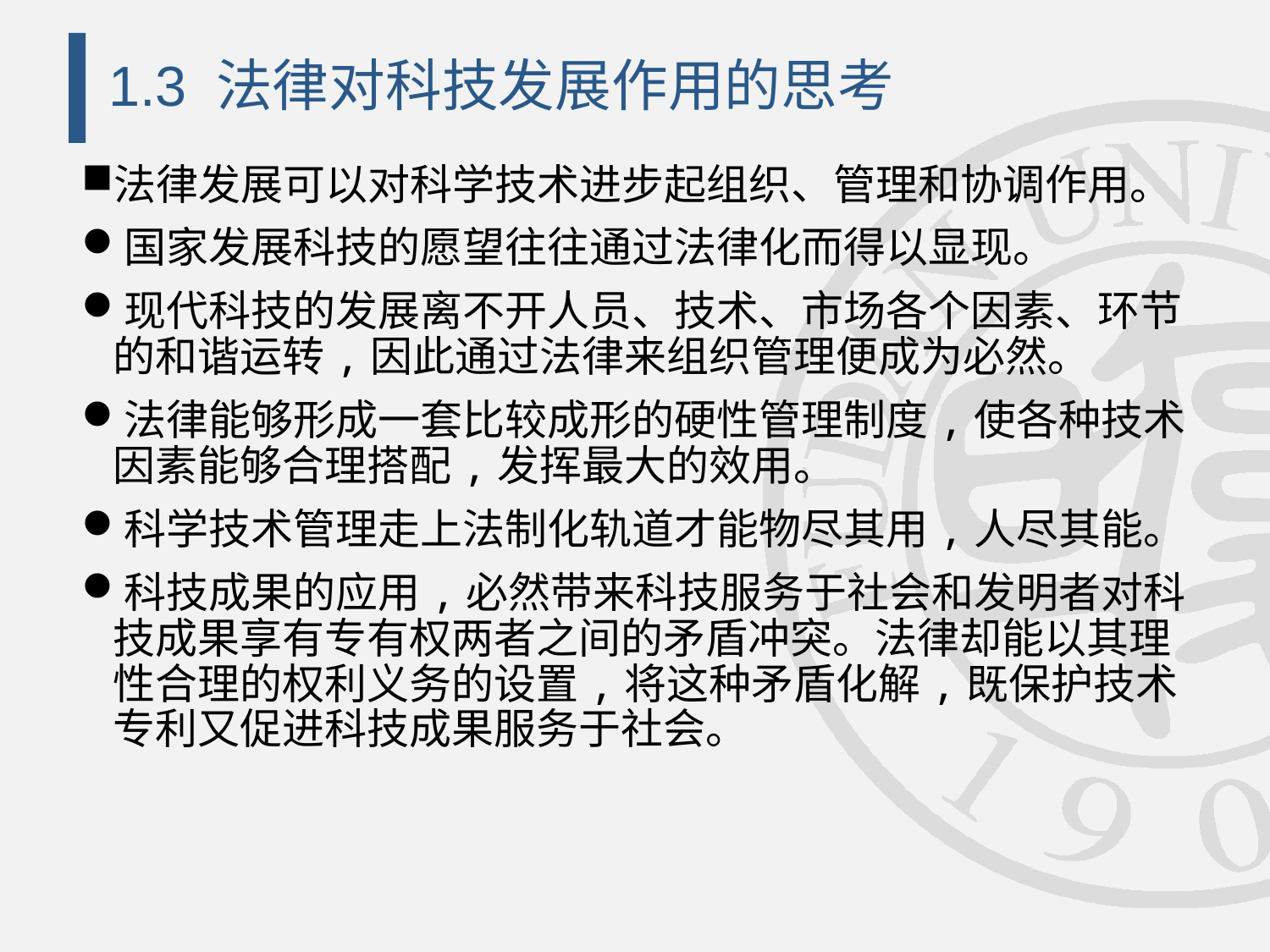

# 1.3 法律对科技发展作用的思考
法律发展可以对科学技术进步起组织、管理和协调作用。
国家发展科技的愿望往往通过法律化而得以显现。
现代科技的发展离不开人员、技术、市场各个因素、环节的和谐运转,因此通过法律来组织管理便成为必然。
法律能够形成一套比较成形的硬性管理制度,使各种技术因素能够合理搭配,发挥最大的效用。
科学技术管理走上法制化轨道才能物尽其用,人尽其能。
科技成果的应用,必然带来科技服务于社会和发明者对科技成果享有专有权两者之间的矛盾冲突。法律却能以其理性合理的权利义务的设置,将这种矛盾化解,既保护技术专利又促进科技成果服务于社会。